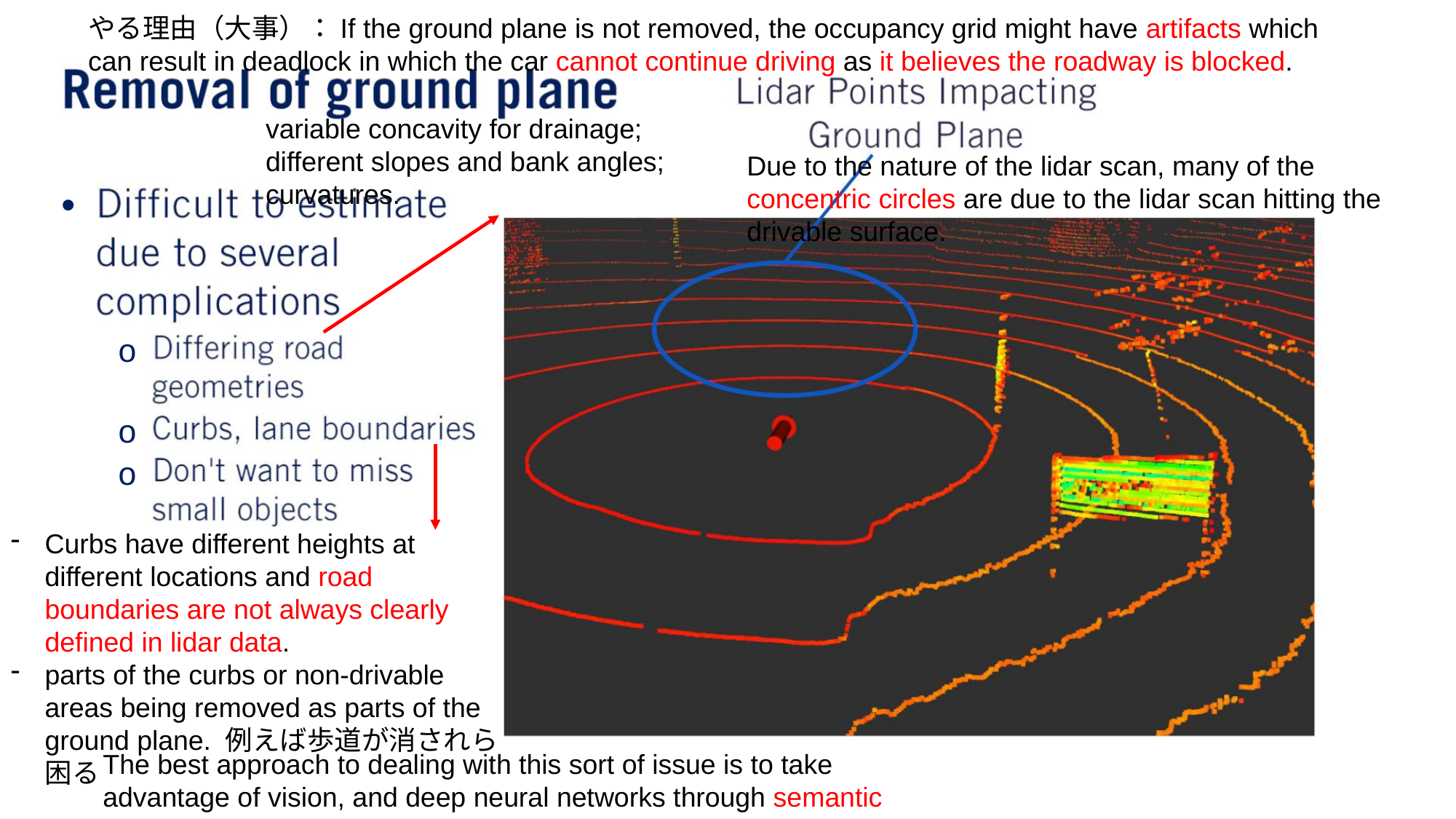

やる理由（⼤事）：If the ground plane is not removed, the occupancy grid might have artifacts which can result in deadlock in which the car cannot continue driving as it believes the roadway is blocked.
variable concavity for drainage; different slopes and bank angles; curvatures.
Due to the nature of the lidar scan, many of the concentric circles are due to the lidar scan hitting the drivable surface.
•
o
o
o
Curbs have different heights at different locations and road boundaries are not always clearly defined in lidar data.
parts of the curbs or non-drivable areas being removed as parts of the ground plane. 例えば歩道が消されら困る
The best approach to dealing with this sort of issue is to take advantage of vision, and deep neural networks through semantic segmentation!